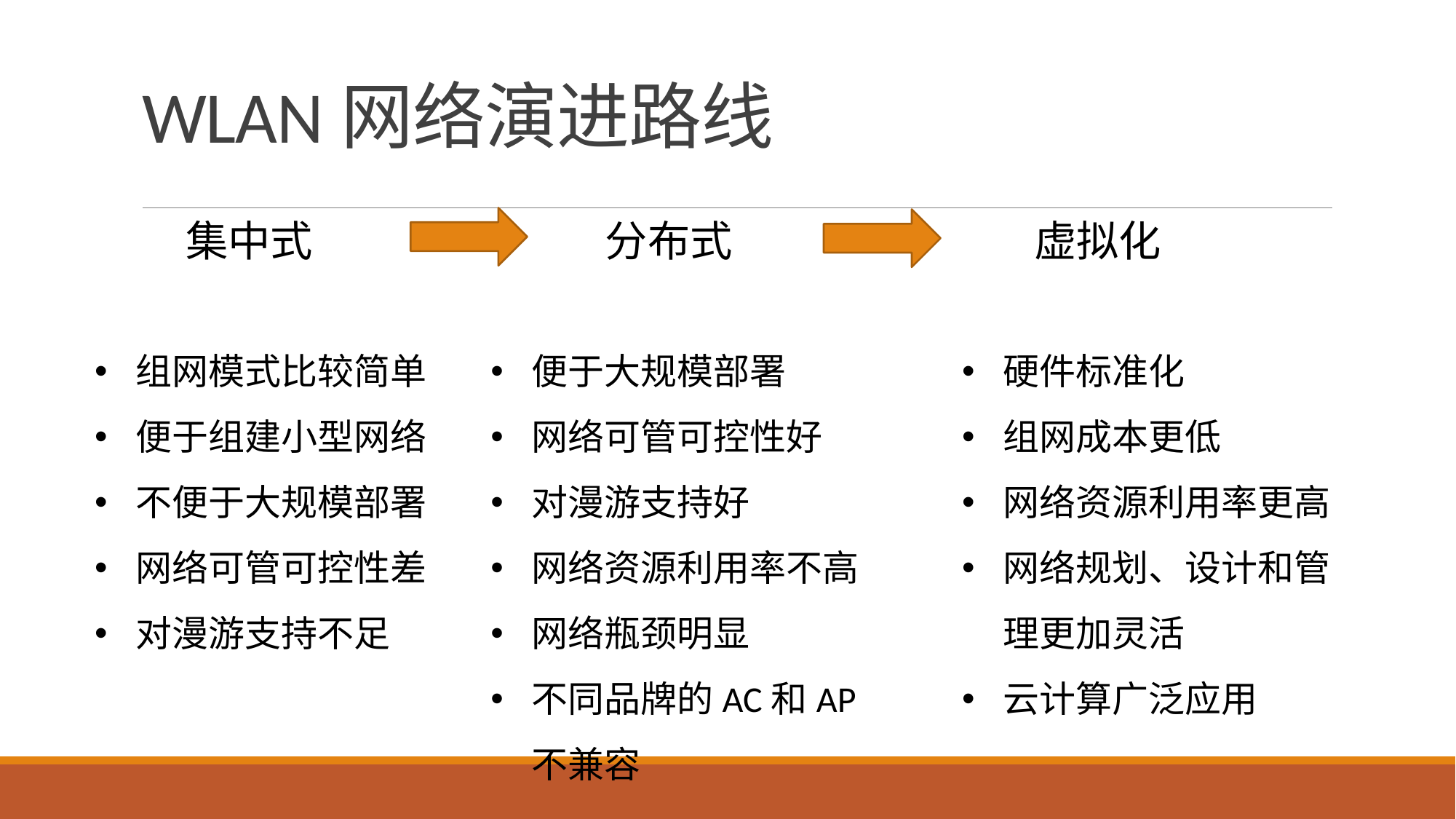

# WLAN网络演进路线

 集中式                               分布式                                虚拟化

组网模式比较简单
便于组建小型网络
不便于大规模部署
网络可管可控性差
对漫游支持不足

便于大规模部署
网络可管可控性好
对漫游支持好
网络资源利用率不高
网络瓶颈明显
不同品牌的AC和AP不兼容
硬件标准化
组网成本更低
网络资源利用率更高
网络规划、设计和管理更加灵活
云计算广泛应用